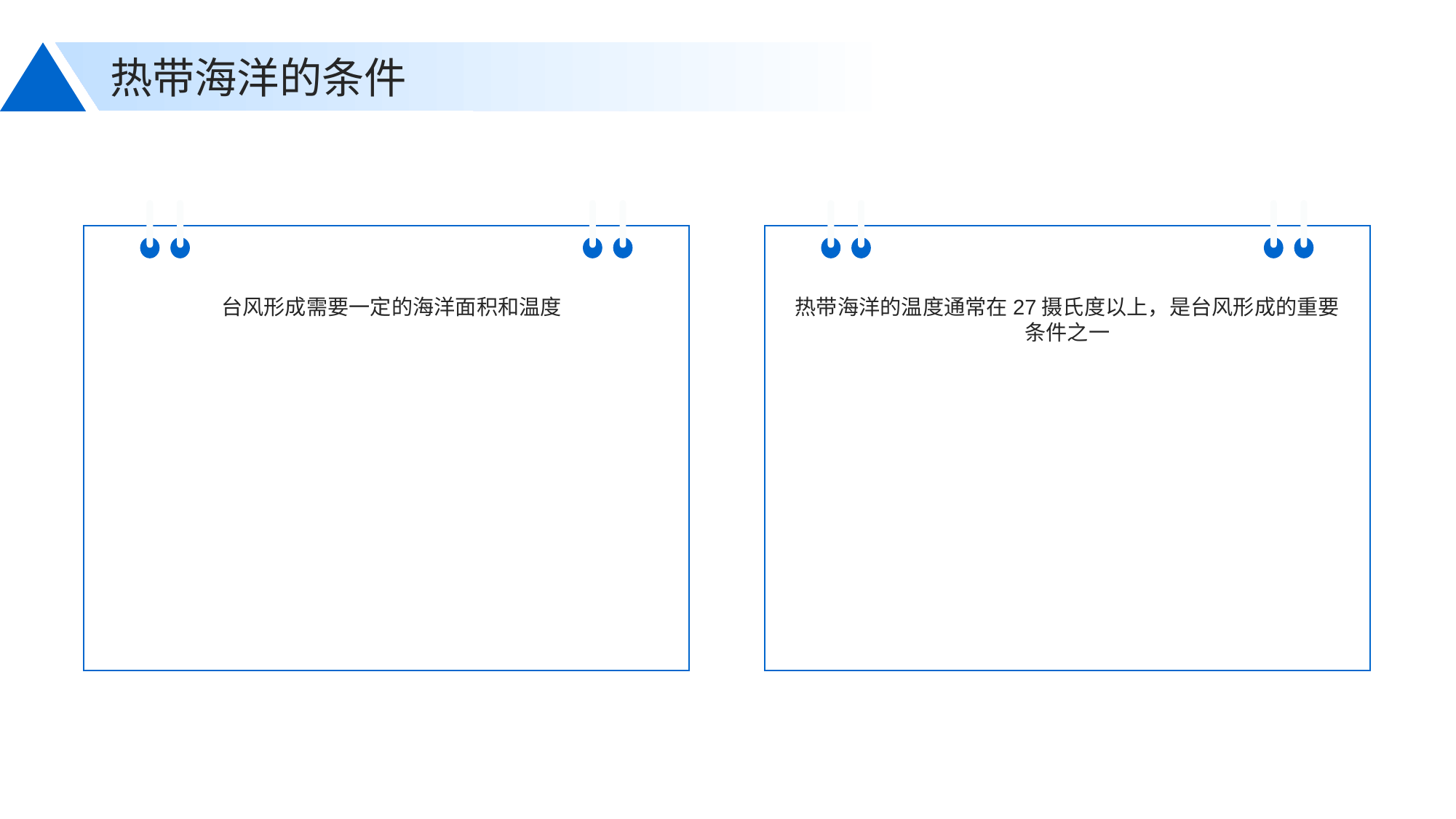

热带海洋的条件

台风形成需要一定的海洋面积和温度
热带海洋的温度通常在27摄氏度以上，是台风形成的重要条件之一